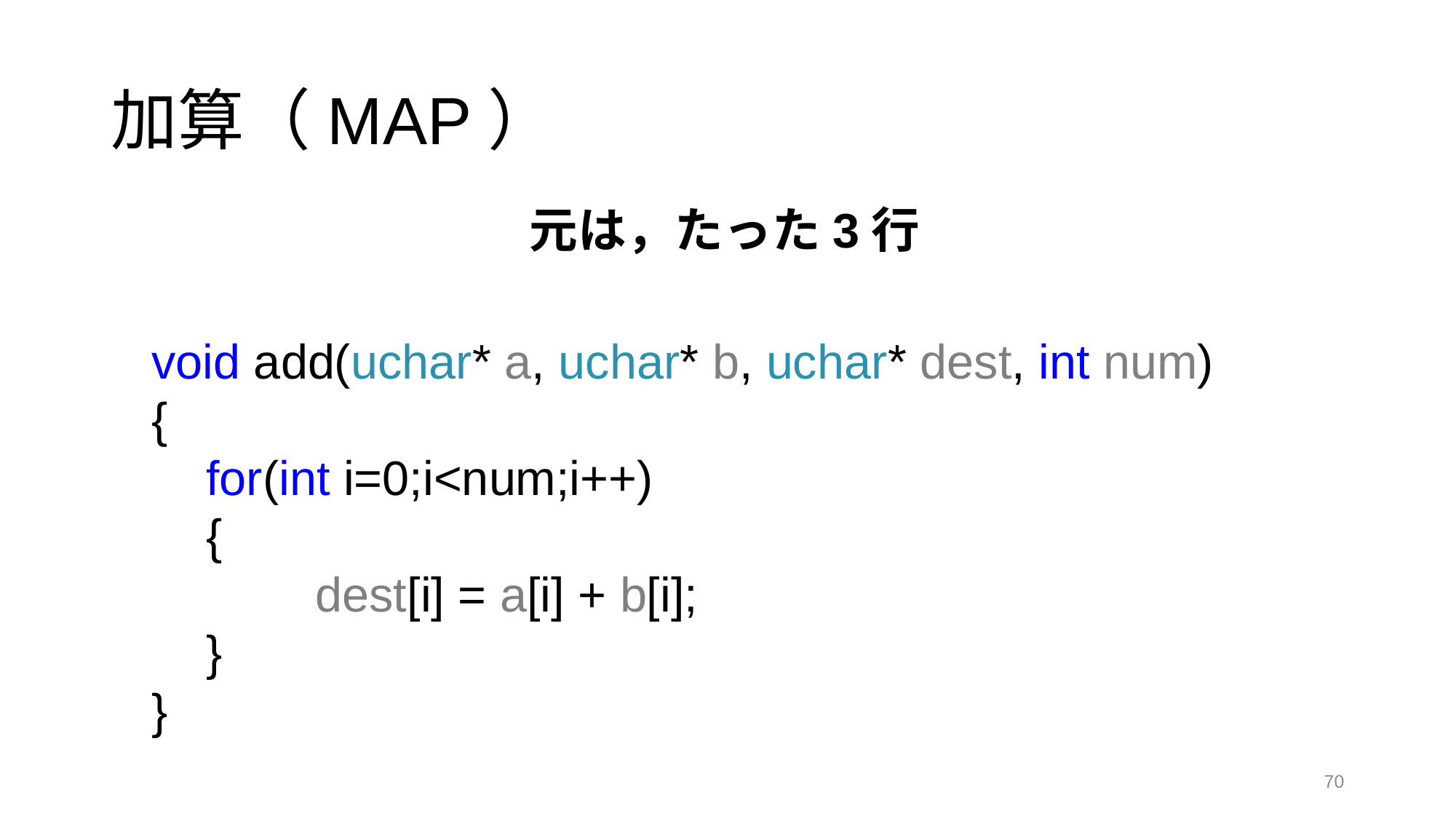

# 加算（MAP）
元は，たった3行
void add(uchar* a, uchar* b, uchar* dest, int num)
{
for(int i=0;i<num;i++)
{
	dest[i] = a[i] + b[i];
}
}
70